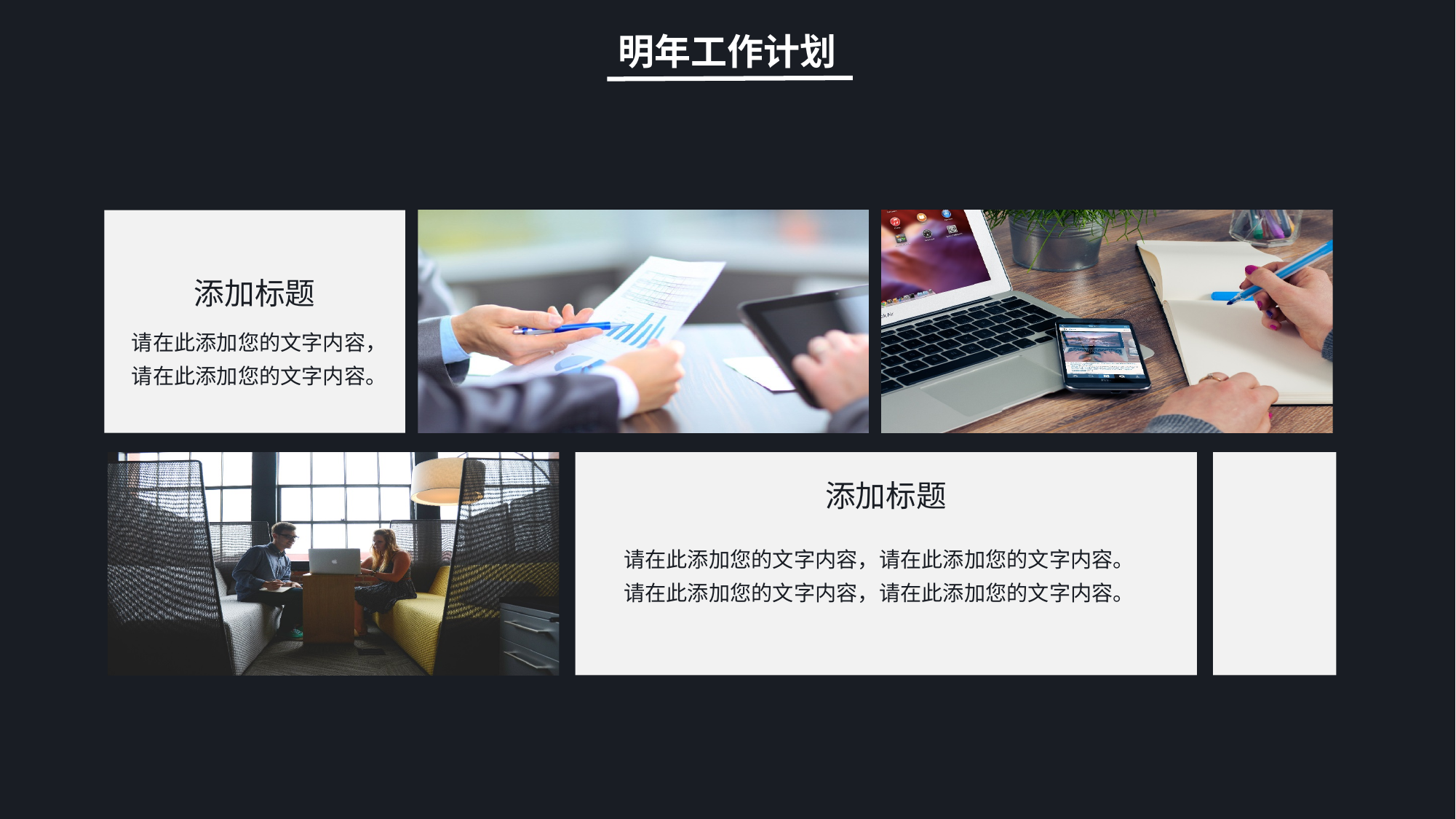

明年工作计划

添加标题
请在此添加您的文字内容，
请在此添加您的文字内容。

添加标题
请在此添加您的文字内容，请在此添加您的文字内容。请在此添加您的文字内容，请在此添加您的文字内容。